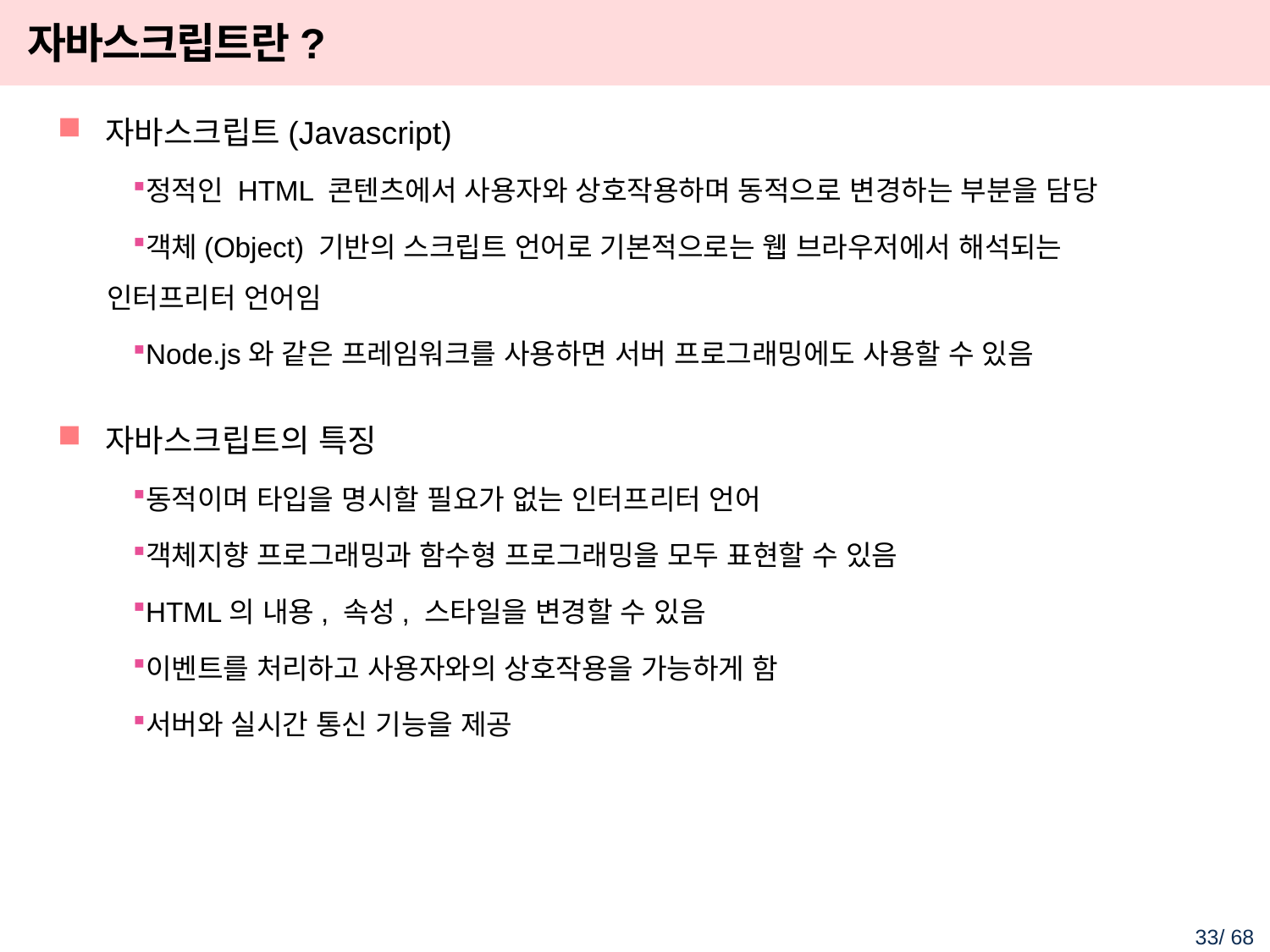

# 자바스크립트란?
자바스크립트(Javascript)
정적인 HTML 콘텐츠에서 사용자와 상호작용하며 동적으로 변경하는 부분을 담당
객체(Object) 기반의 스크립트 언어로 기본적으로는 웹 브라우저에서 해석되는 인터프리터 언어임
Node.js와 같은 프레임워크를 사용하면 서버 프로그래밍에도 사용할 수 있음

자바스크립트의 특징
동적이며 타입을 명시할 필요가 없는 인터프리터 언어
객체지향 프로그래밍과 함수형 프로그래밍을 모두 표현할 수 있음
HTML의 내용, 속성, 스타일을 변경할 수 있음
이벤트를 처리하고 사용자와의 상호작용을 가능하게 함
서버와 실시간 통신 기능을 제공